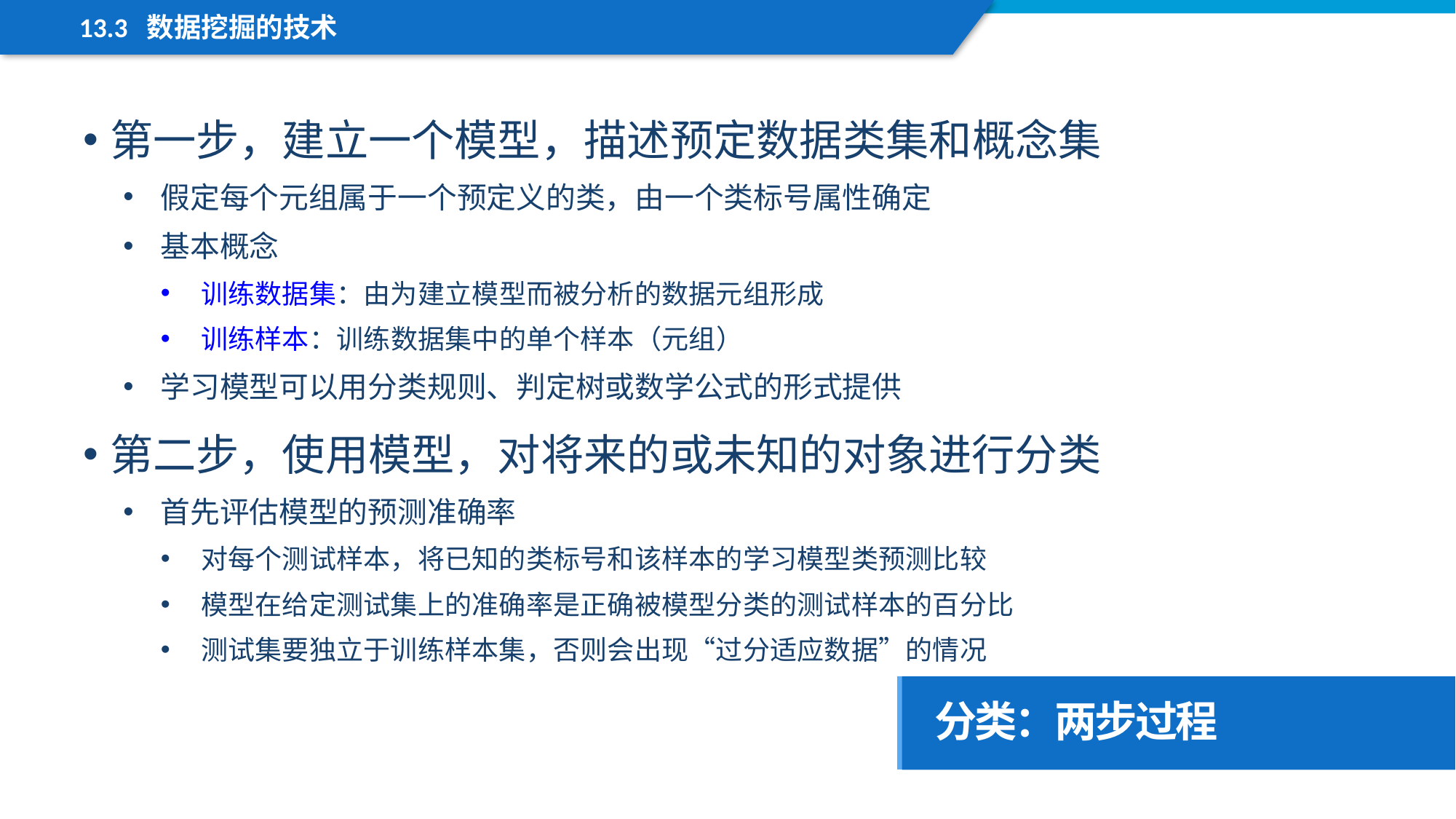

13.3  数据挖掘的技术
第一步，建立一个模型，描述预定数据类集和概念集
假定每个元组属于一个预定义的类，由一个类标号属性确定
基本概念
训练数据集：由为建立模型而被分析的数据元组形成
训练样本：训练数据集中的单个样本（元组）
学习模型可以用分类规则、判定树或数学公式的形式提供
第二步，使用模型，对将来的或未知的对象进行分类
首先评估模型的预测准确率
对每个测试样本，将已知的类标号和该样本的学习模型类预测比较
模型在给定测试集上的准确率是正确被模型分类的测试样本的百分比
测试集要独立于训练样本集，否则会出现“过分适应数据”的情况

分类：两步过程